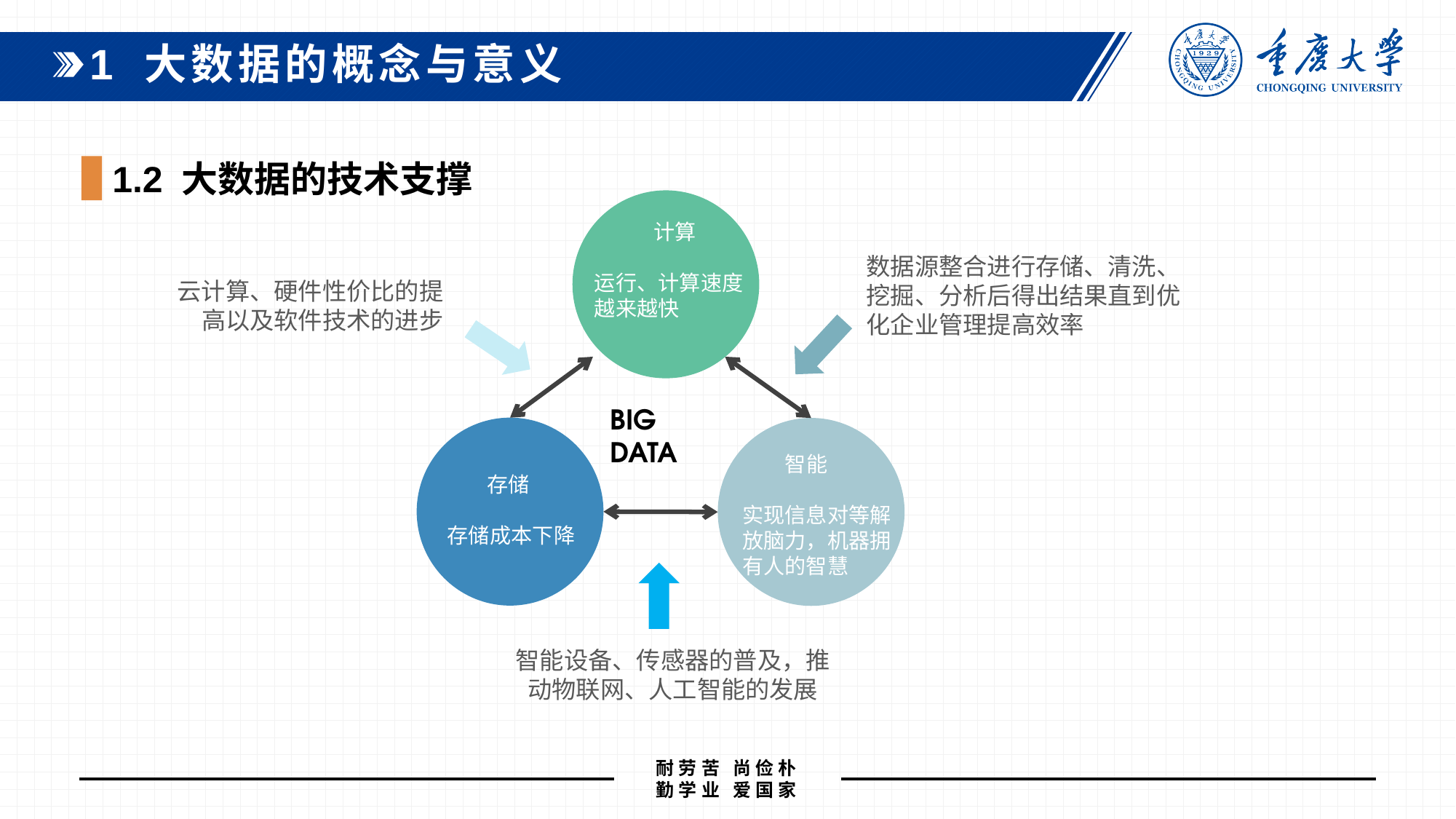

1 大数据的概念与意义

1.2 大数据的技术支撑

计算

运行、计算速度越来越快
数据源整合进行存储、清洗、挖掘、分析后得出结果直到优化企业管理提高效率
云计算、硬件性价比的提高以及软件技术的进步

BIG DATA

        智能

实现信息对等解放脑力，机器拥有人的智慧

存储

   存储成本下降

智能设备、传感器的普及，推动物联网、人工智能的发展